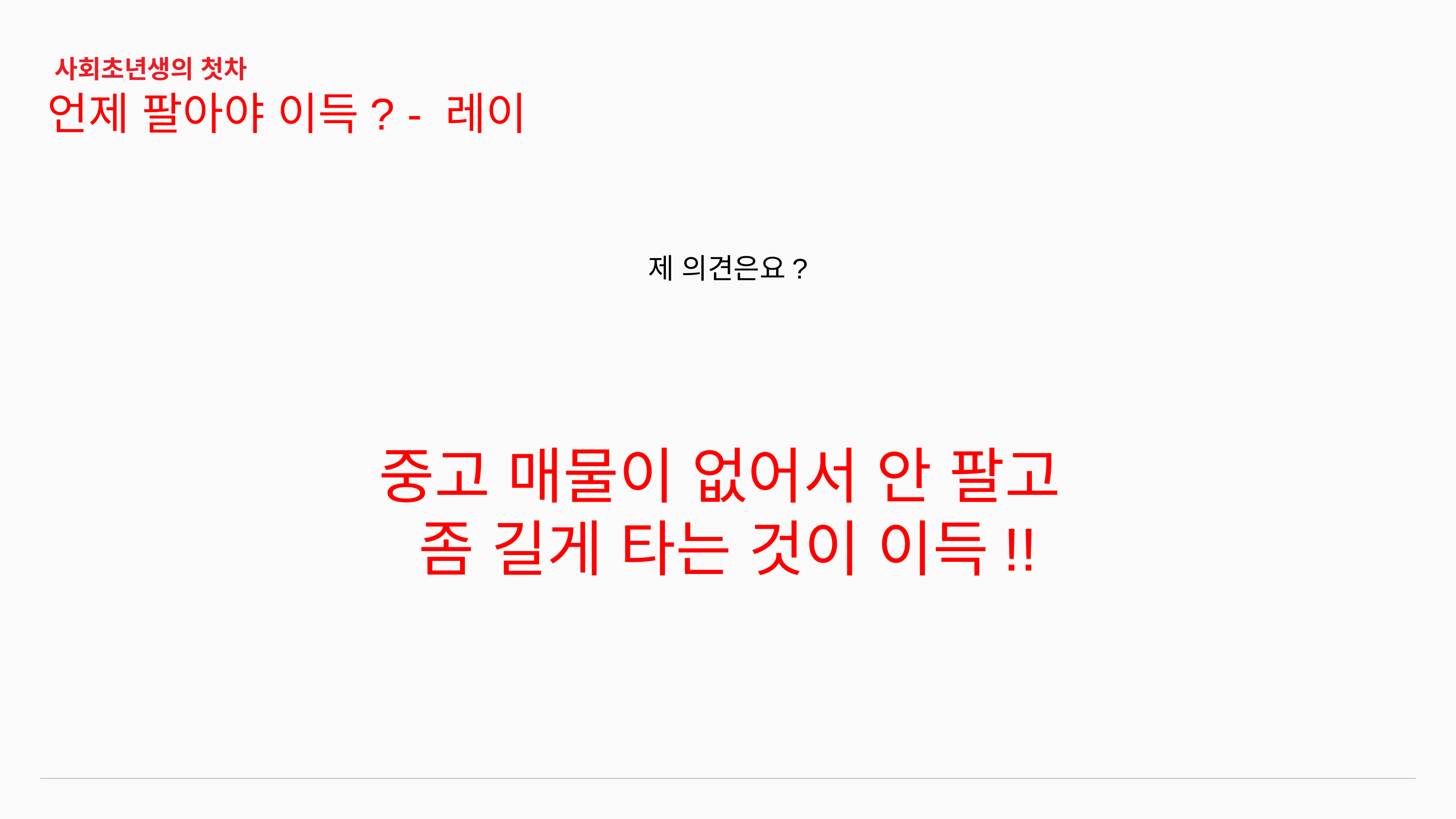

사회초년생의 첫차
언제 팔아야 이득? - 레이
제 의견은요?
중고 매물이 없어서 안 팔고
좀 길게 타는 것이 이득!!